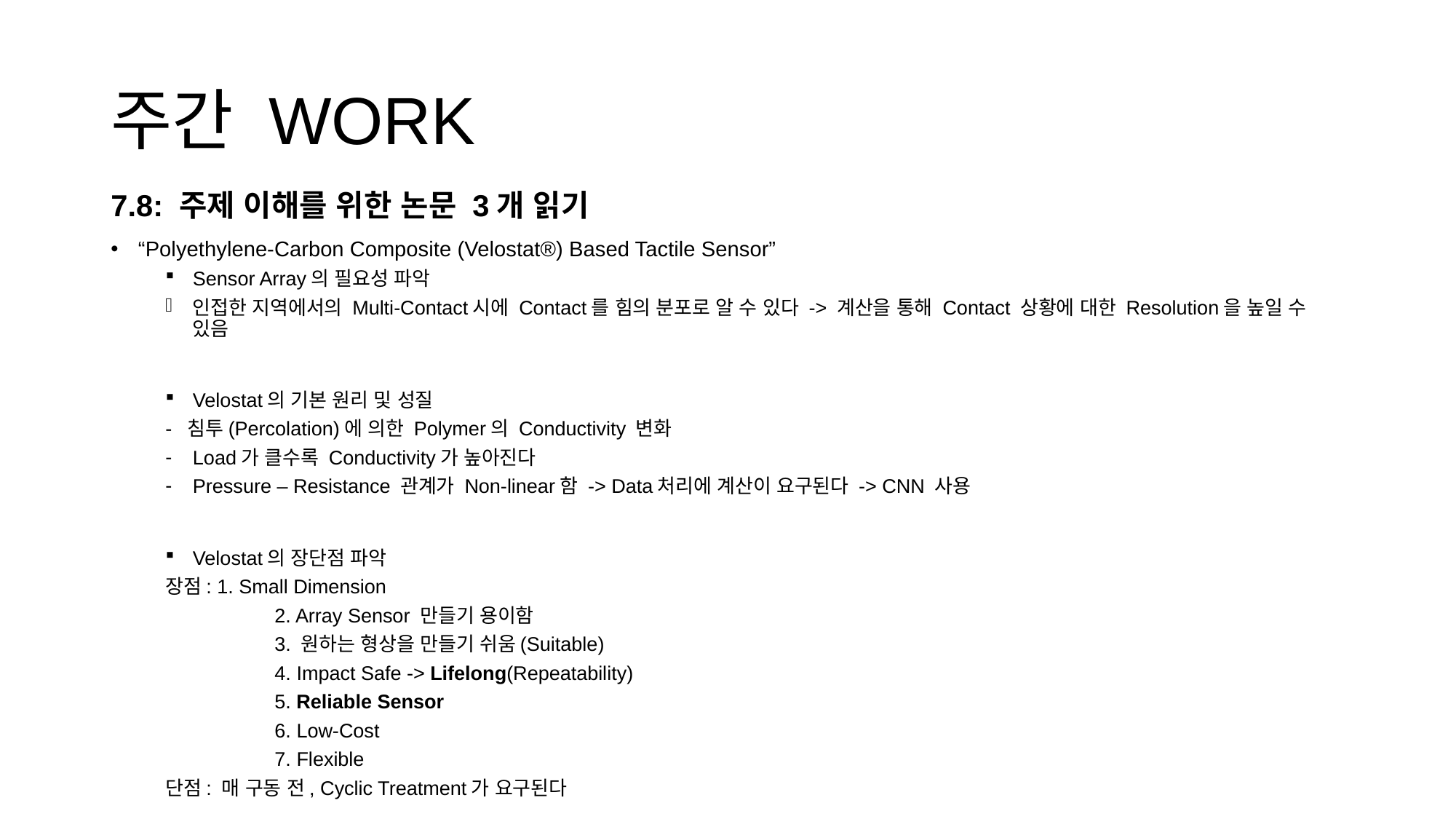

# 주간 WORK
7.8: 주제 이해를 위한 논문 3개 읽기
“Polyethylene-Carbon Composite (Velostat®) Based Tactile Sensor”
Sensor Array의 필요성 파악
인접한 지역에서의 Multi-Contact시에 Contact를 힘의 분포로 알 수 있다 -> 계산을 통해 Contact 상황에 대한 Resolution을 높일 수 있음

Velostat의 기본 원리 및 성질
-  침투(Percolation)에 의한 Polymer의 Conductivity 변화
Load가 클수록 Conductivity가 높아진다
Pressure – Resistance 관계가 Non-linear함 -> Data처리에 계산이 요구된다 -> CNN 사용

Velostat의 장단점 파악
장점: 1. Small Dimension
	2. Array Sensor 만들기 용이함
	3. 원하는 형상을 만들기 쉬움(Suitable)
	4. Impact Safe -> Lifelong(Repeatability)
	5. Reliable Sensor
	6. Low-Cost
	7. Flexible
단점: 매 구동 전, Cyclic Treatment가 요구된다